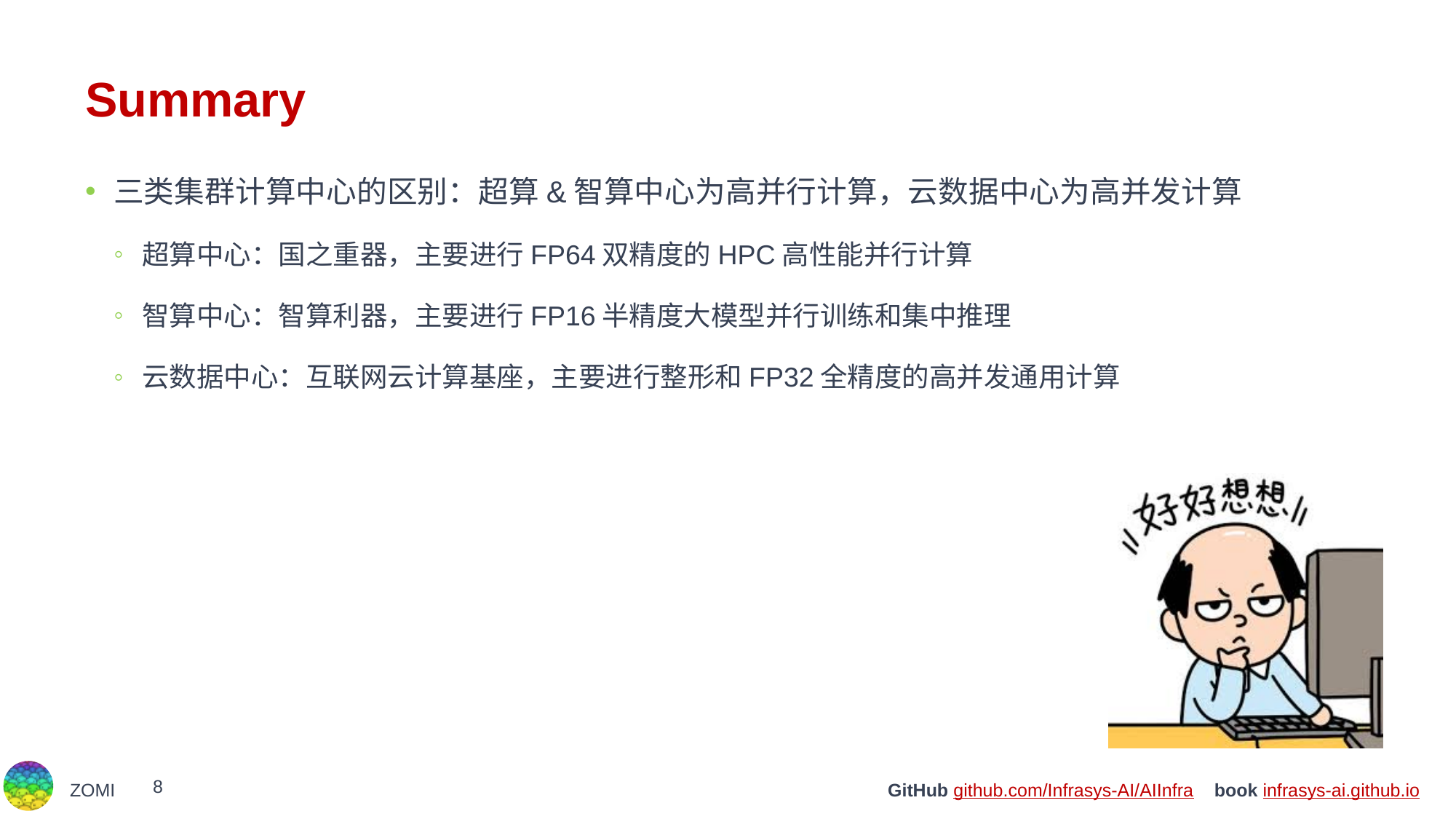

# Summary
三类集群计算中心的区别：超算&智算中心为高并行计算，云数据中心为高并发计算
超算中心：国之重器，主要进行FP64双精度的HPC高性能并行计算
智算中心：智算利器，主要进行FP16半精度大模型并行训练和集中推理
云数据中心：互联网云计算基座，主要进行整形和FP32全精度的高并发通用计算